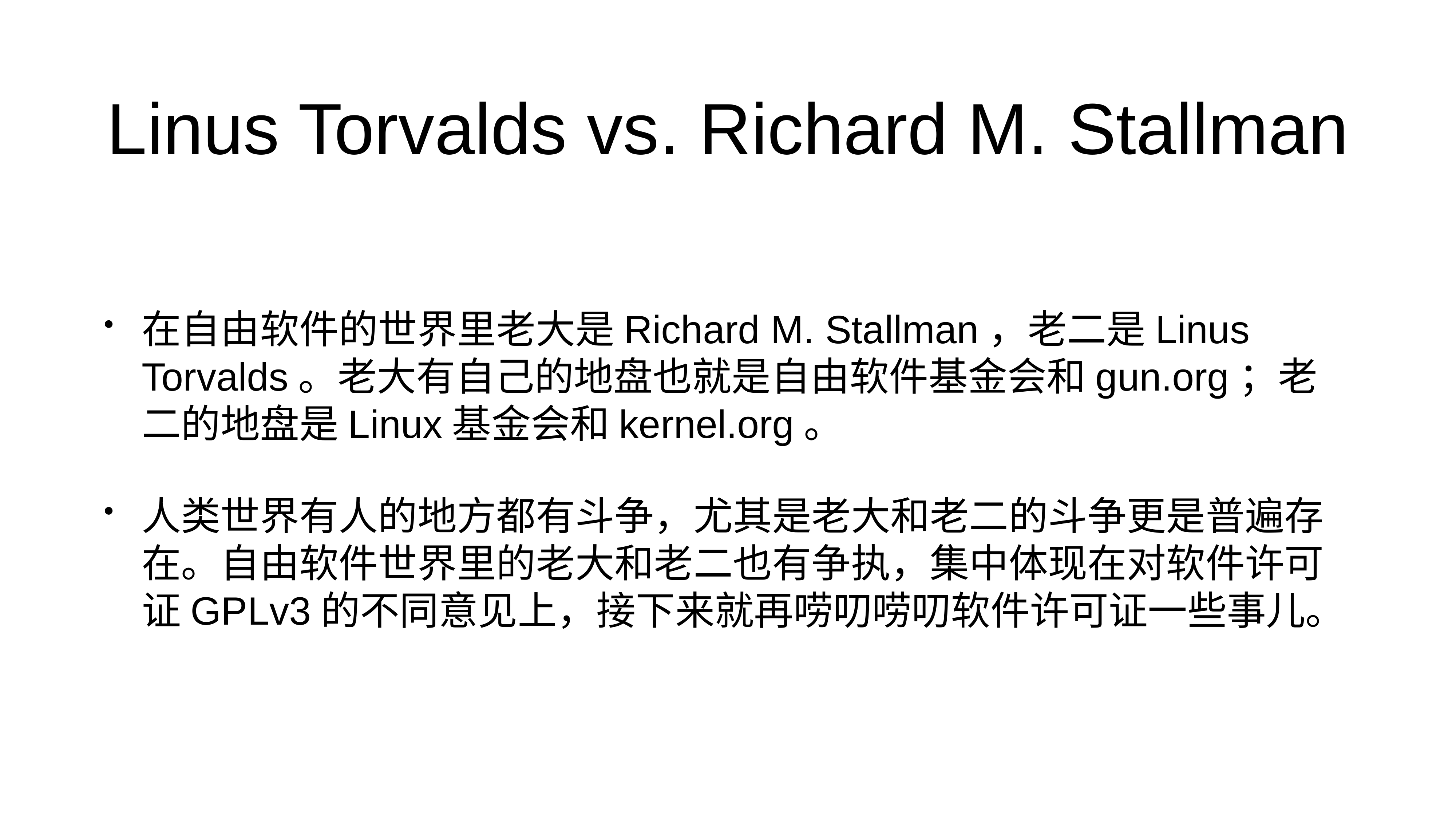

# Linus Torvalds vs. Richard M. Stallman
在自由软件的世界里老大是Richard M. Stallman，老二是Linus Torvalds。老大有自己的地盘也就是自由软件基金会和gun.org；老二的地盘是Linux基金会和kernel.org。
人类世界有人的地方都有斗争，尤其是老大和老二的斗争更是普遍存在。自由软件世界里的老大和老二也有争执，集中体现在对软件许可证GPLv3的不同意见上，接下来就再唠叨唠叨软件许可证一些事儿。